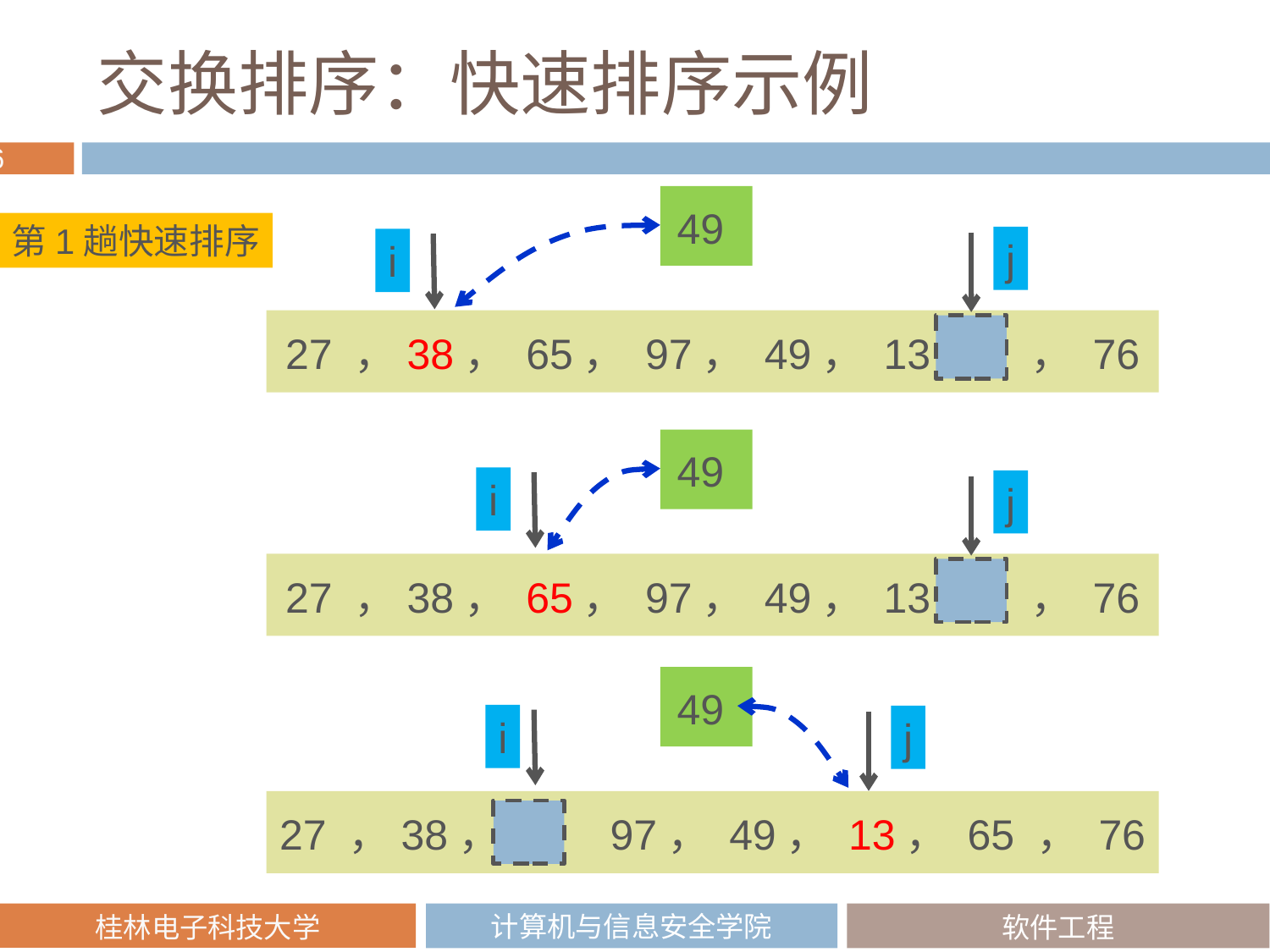

# 交换排序：快速排序示例
49
第1趟快速排序

j
i
27 ，38， 65， 97， 49， 13，     ， 76

49
i

j
27 ，38， 65， 97， 49， 13，     ， 76

49
i
j

27 ，38，     ， 97， 49， 13， 65 ， 76